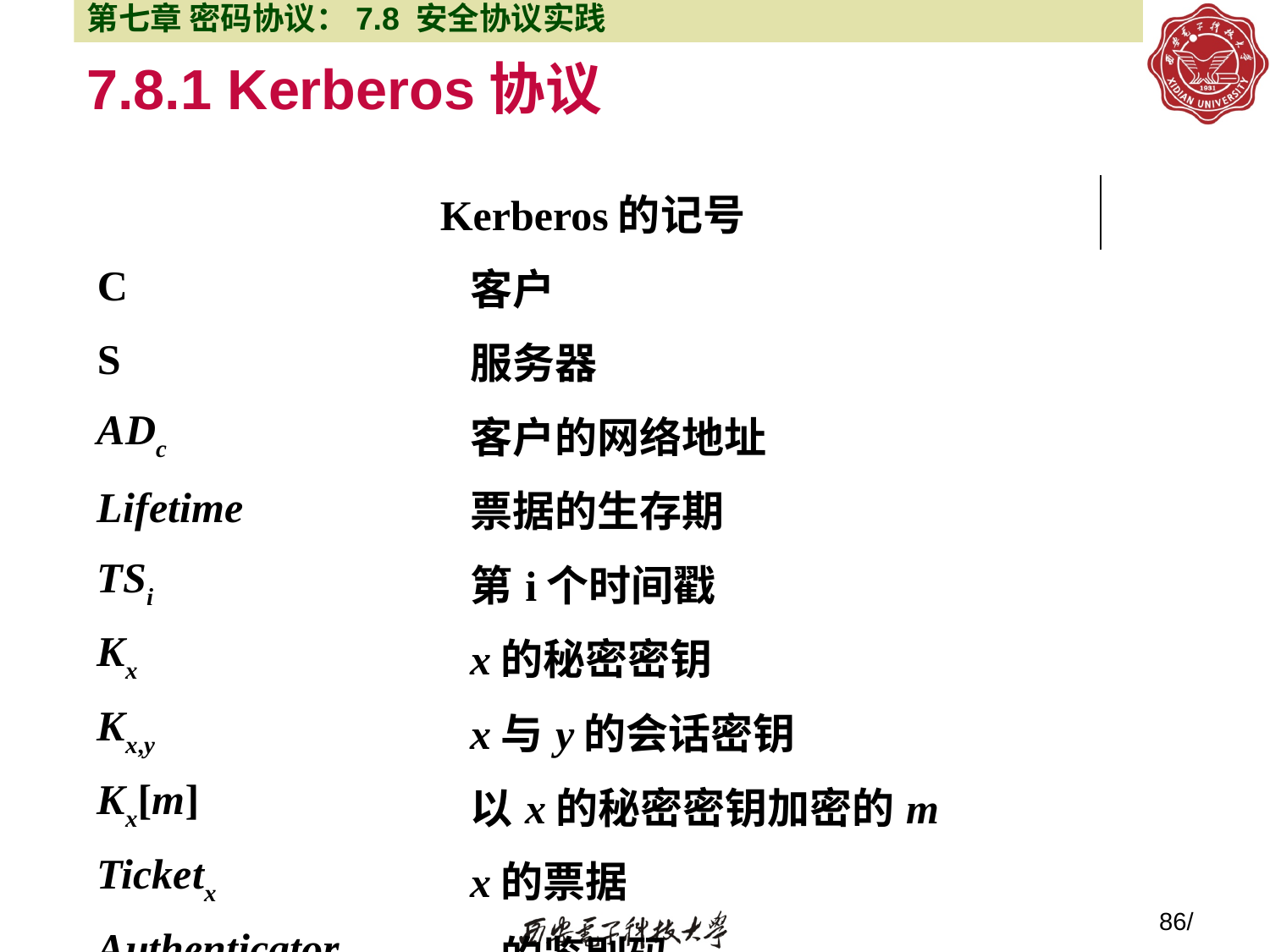

第七章 密码协议：7.8 安全协议实践
# 7.8.1 Kerberos协议
| Kerberos的记号 |  |
| --- | --- |
| C | 客户 |
| S | 服务器 |
| ADc | 客户的网络地址 |
| Lifetime | 票据的生存期 |
| TSi | 第i个时间戳 |
| Kx | x的秘密密钥 |
| Kx,y | x与y的会话密钥 |
| Kx[m] | 以x的秘密密钥加密的m |
| Ticketx | x的票据 |
| Authenticatorx | x的鉴别码 |
86/